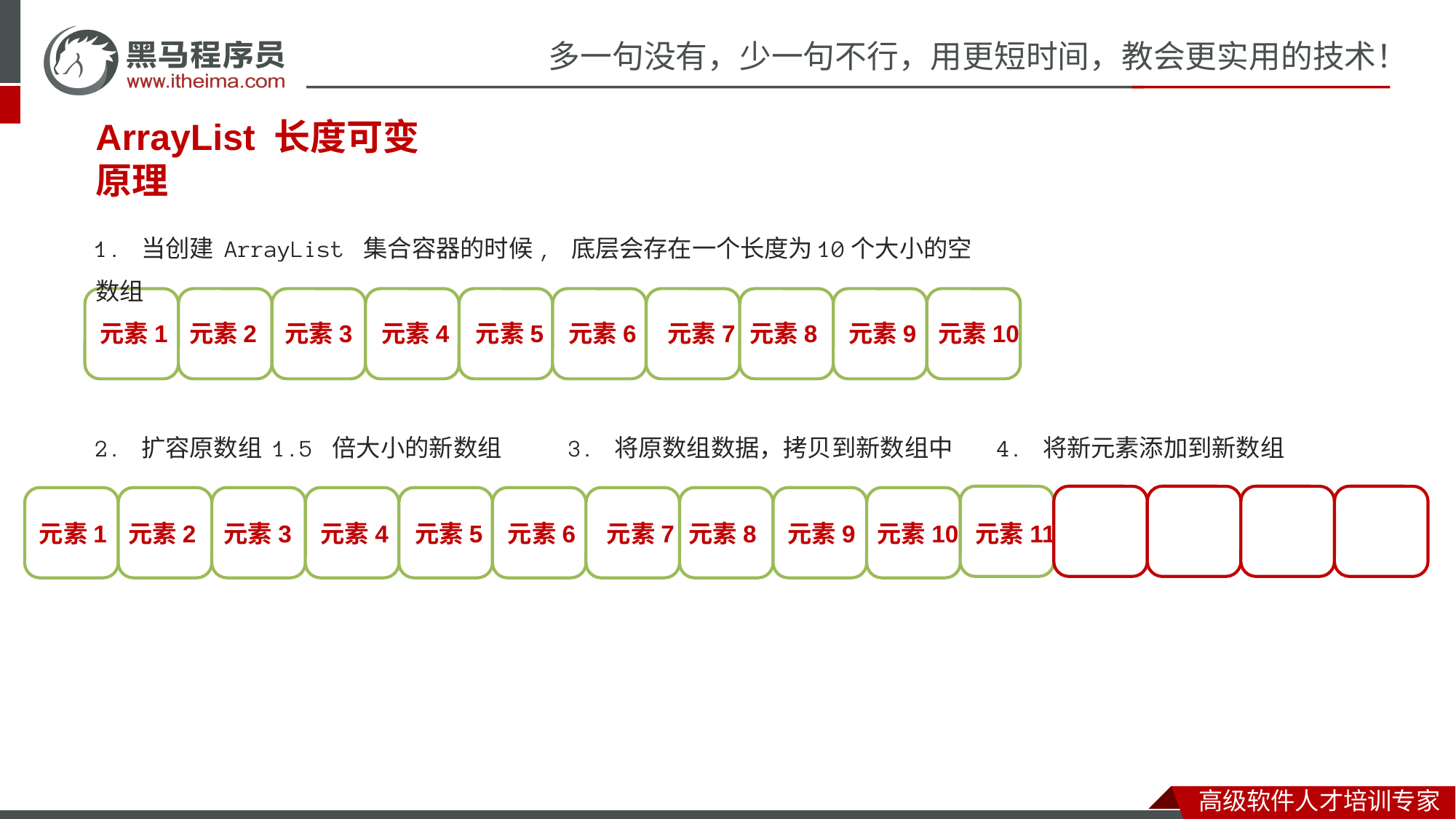

ArrayList 长度可变原理
1. 当创建 ArrayList 集合容器的时候, 底层会存在一个长度为10个大小的空数组

元素1
元素2
元素3
元素4
元素5
元素6
元素7
元素8
元素9
元素10
2. 扩容原数组 1.5 倍大小的新数组
3. 将原数组数据，拷贝到新数组中
4. 将新元素添加到新数组

元素1
元素2
元素3
元素4
元素5
元素6
元素7
元素8
元素9
元素10
元素11